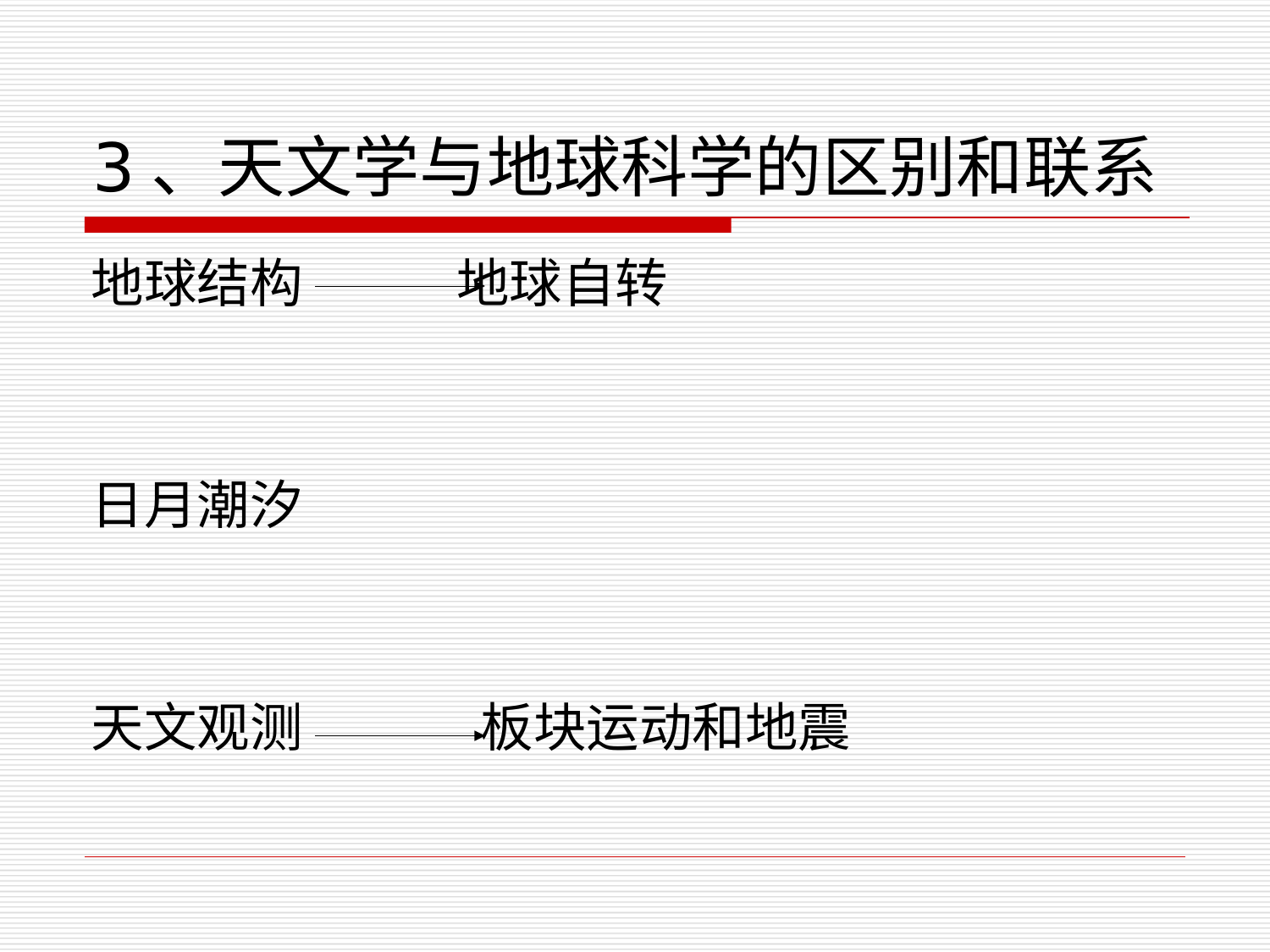

# 3、天文学与地球科学的区别和联系
地球结构             地球自转

日月潮汐

天文观测               板块运动和地震